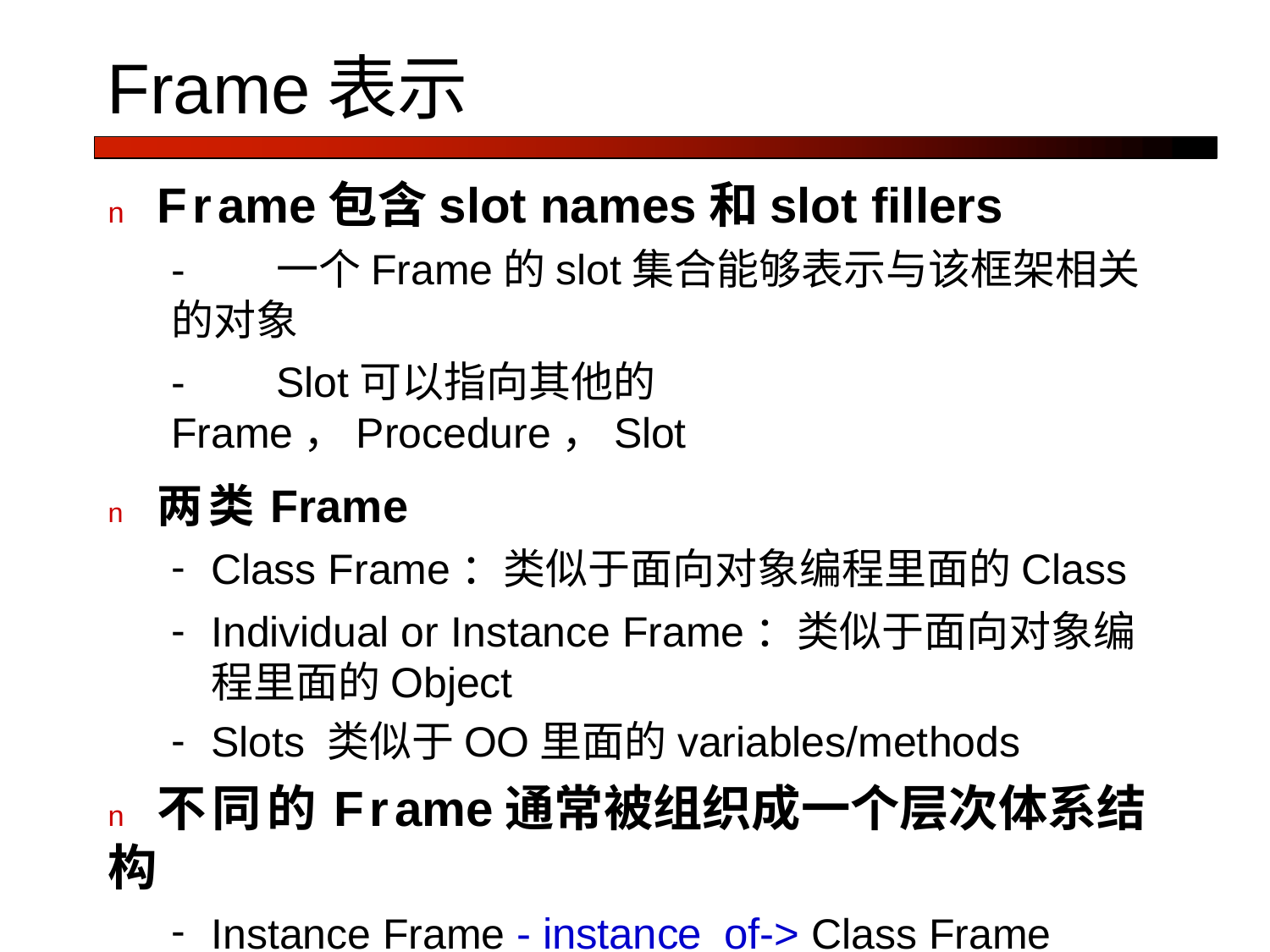

# Frame表示

n	Frame包含slot names和slot fillers

-	一个Frame的slot集合能够表示与该框架相关的对象

-	Slot可以指向其他的Frame，Procedure，Slot

n	两类Frame

Class Frame：类似于面向对象编程里面的Class

Individual or Instance Frame：类似于面向对象编 程里面的Object
Slots 类似于OO里面的variables/methods

n	不同的Frame通常被组织成一个层次体系结构

Instance Frame - instance_of-> Class Frame
Class Frame - subclass_of-> Class Frame